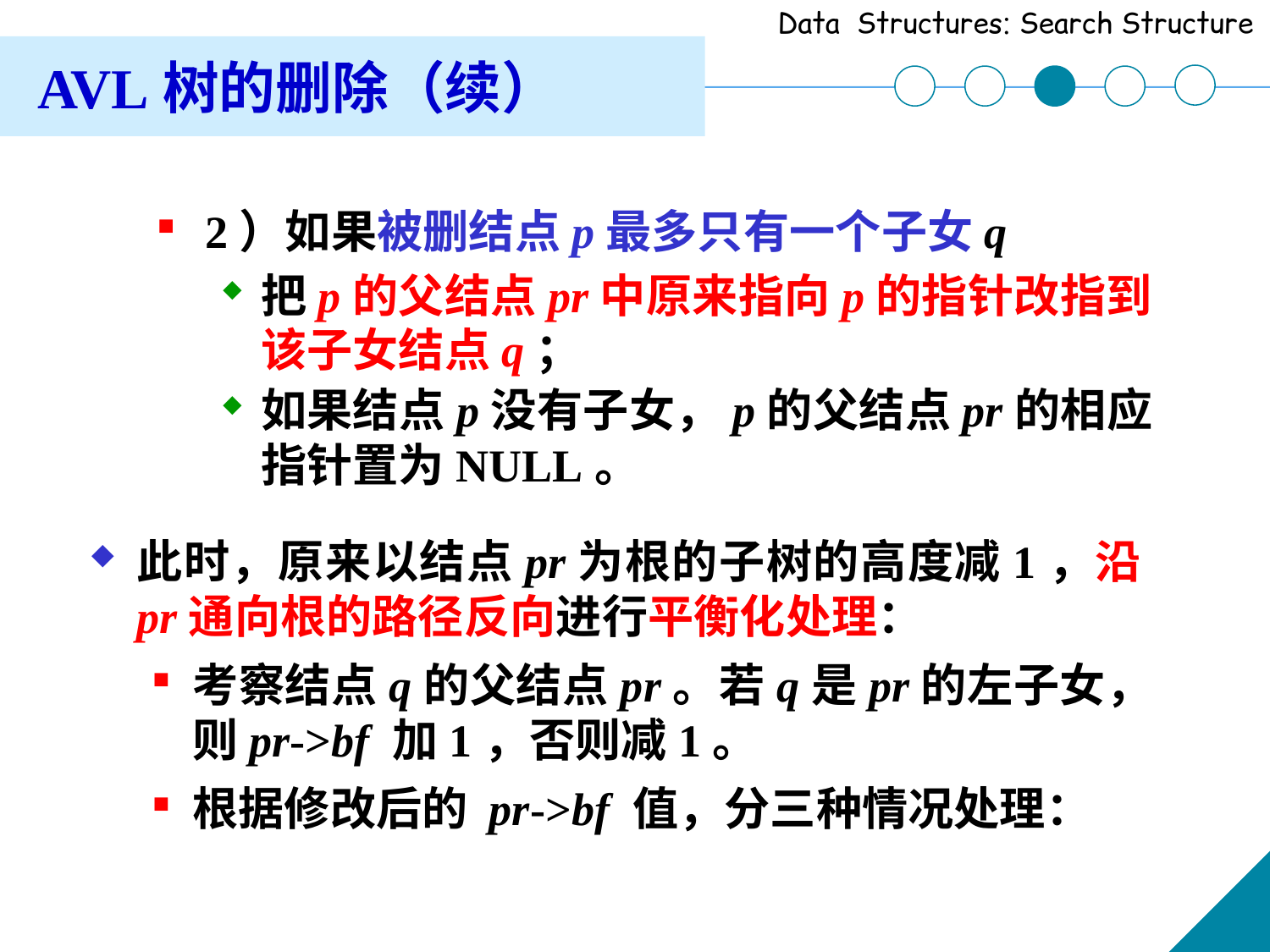

AVL树的删除（续）

2）如果被删结点p最多只有一个子女q
把p的父结点pr中原来指向p的指针改指到该子女结点q；
如果结点p没有子女，p的父结点pr的相应指针置为NULL。
此时，原来以结点pr为根的子树的高度减1，沿pr通向根的路径反向进行平衡化处理：
考察结点q的父结点pr。若q是pr的左子女，则pr->bf 加1，否则减1。
根据修改后的 pr->bf 值，分三种情况处理：